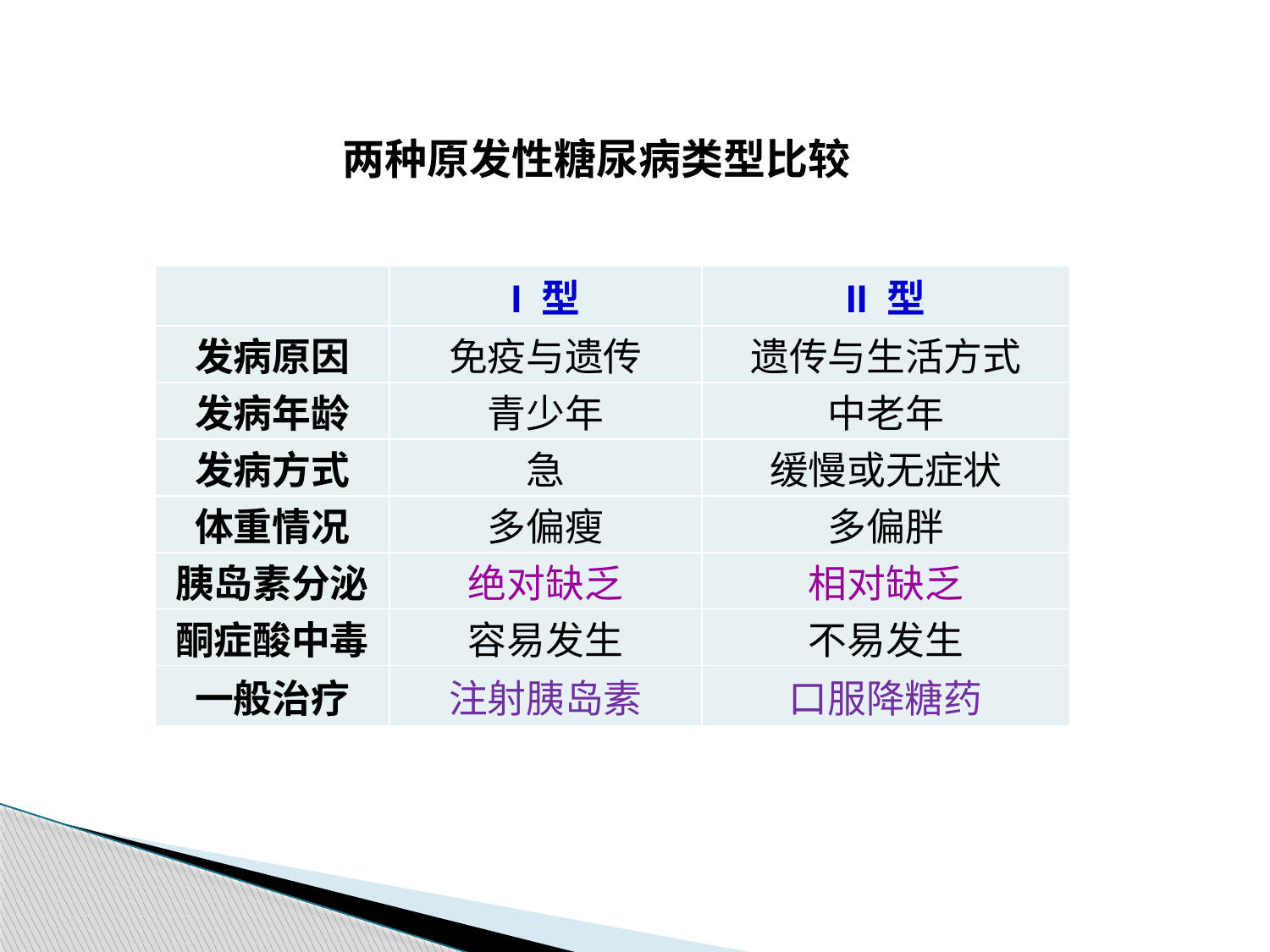

两种原发性糖尿病类型比较
|  | I 型 | II 型 |
| --- | --- | --- |
| 发病原因 | 免疫与遗传 | 遗传与生活方式 |
| 发病年龄 | 青少年 | 中老年 |
| 发病方式 | 急 | 缓慢或无症状 |
| 体重情况 | 多偏瘦 | 多偏胖 |
| 胰岛素分泌 | 绝对缺乏 | 相对缺乏 |
| 酮症酸中毒 | 容易发生 | 不易发生 |
| 一般治疗 | 注射胰岛素 | 口服降糖药 |